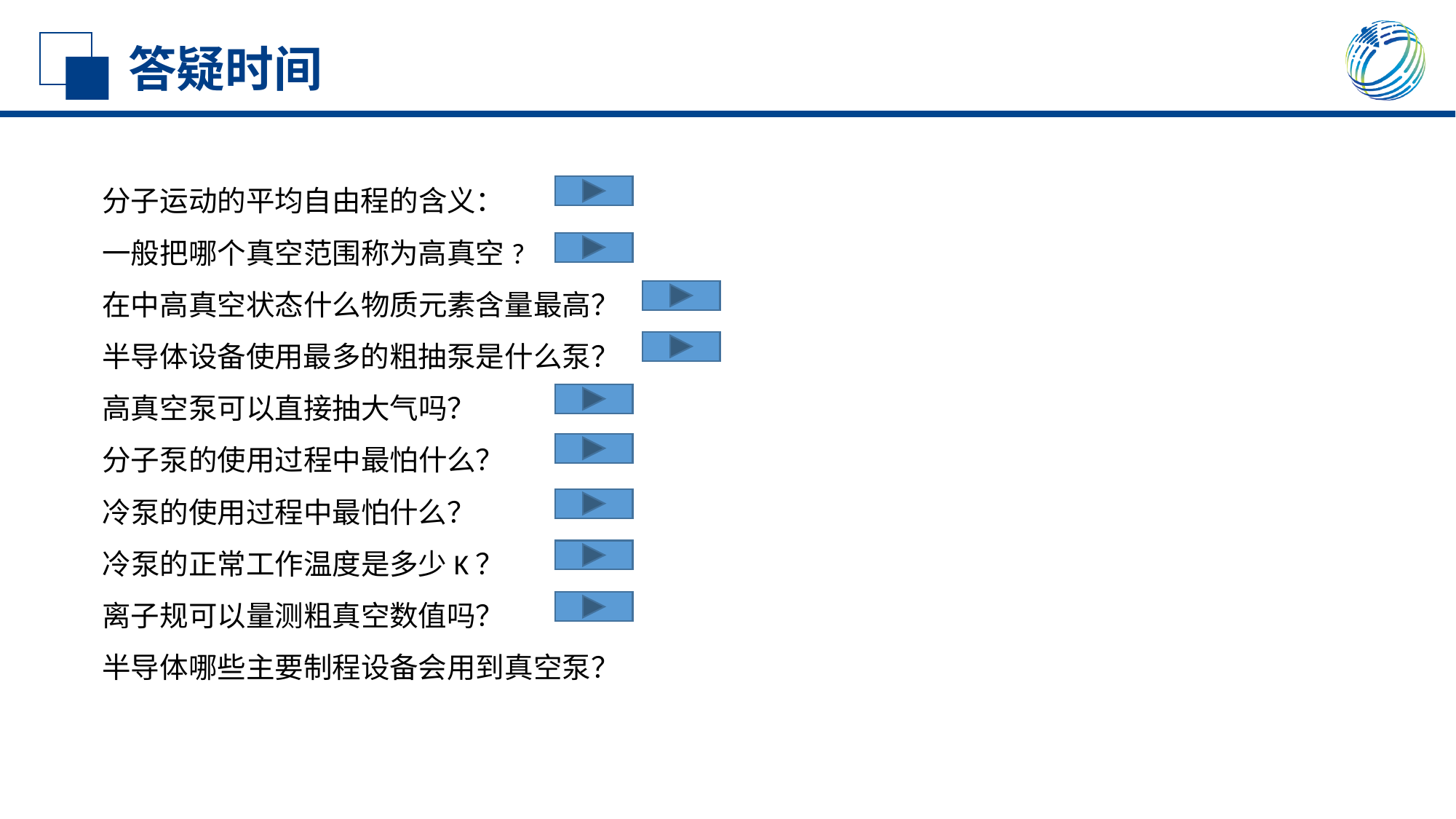

答疑时间
分子运动的平均自由程的含义：
一般把哪个真空范围称为高真空?
在中高真空状态什么物质元素含量最高？
半导体设备使用最多的粗抽泵是什么泵？
高真空泵可以直接抽大气吗？
分子泵的使用过程中最怕什么？
冷泵的使用过程中最怕什么？
冷泵的正常工作温度是多少K？
离子规可以量测粗真空数值吗？
半导体哪些主要制程设备会用到真空泵？